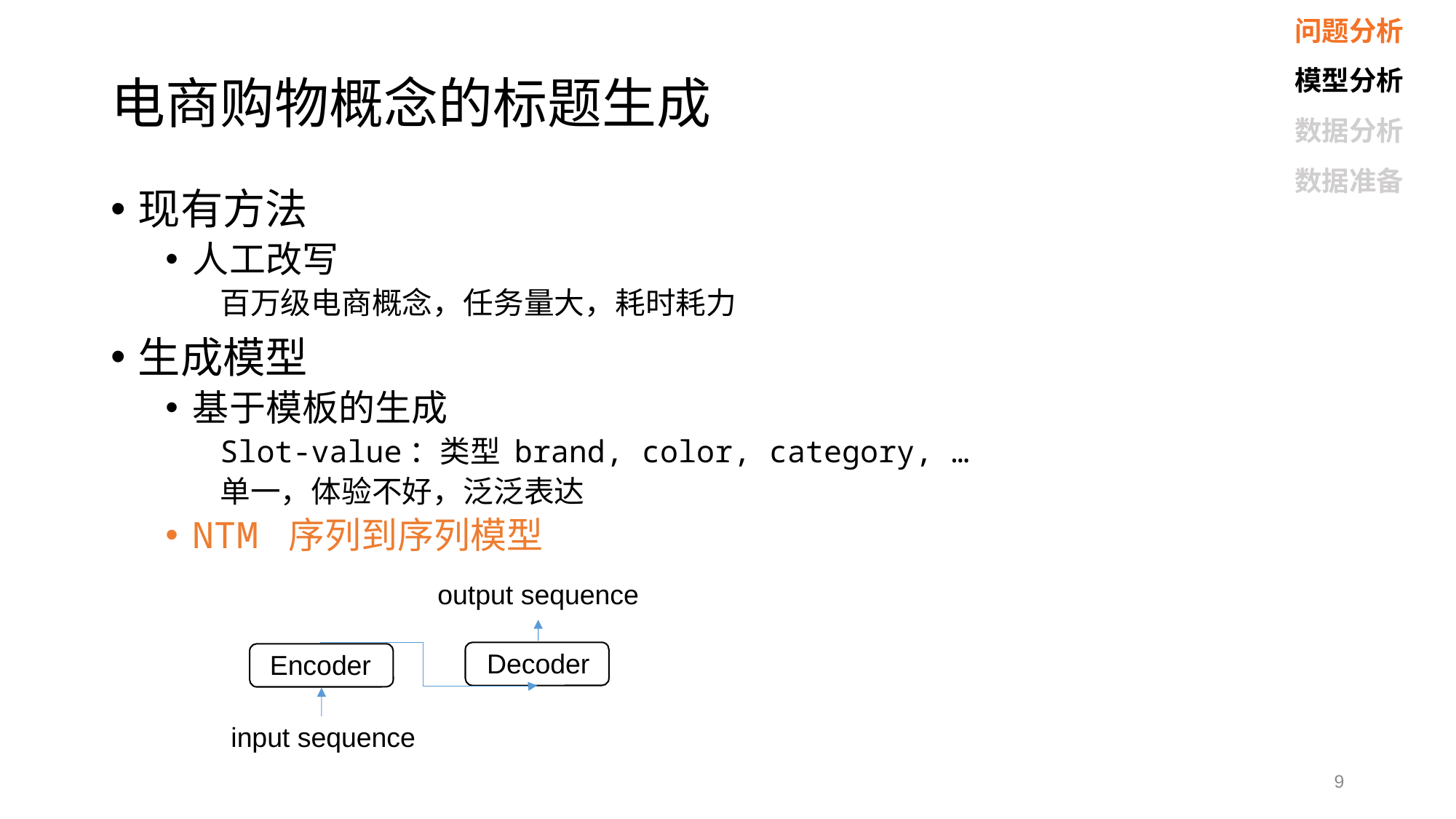

问题分析
模型分析
数据分析
数据准备
# 电商购物概念的标题生成
现有方法
人工改写
百万级电商概念，任务量大，耗时耗力
生成模型
基于模板的生成
Slot-value：类型 brand, color, category, …
单一，体验不好，泛泛表达
NTM 序列到序列模型

output sequence
Decoder
Encoder

input sequence
9